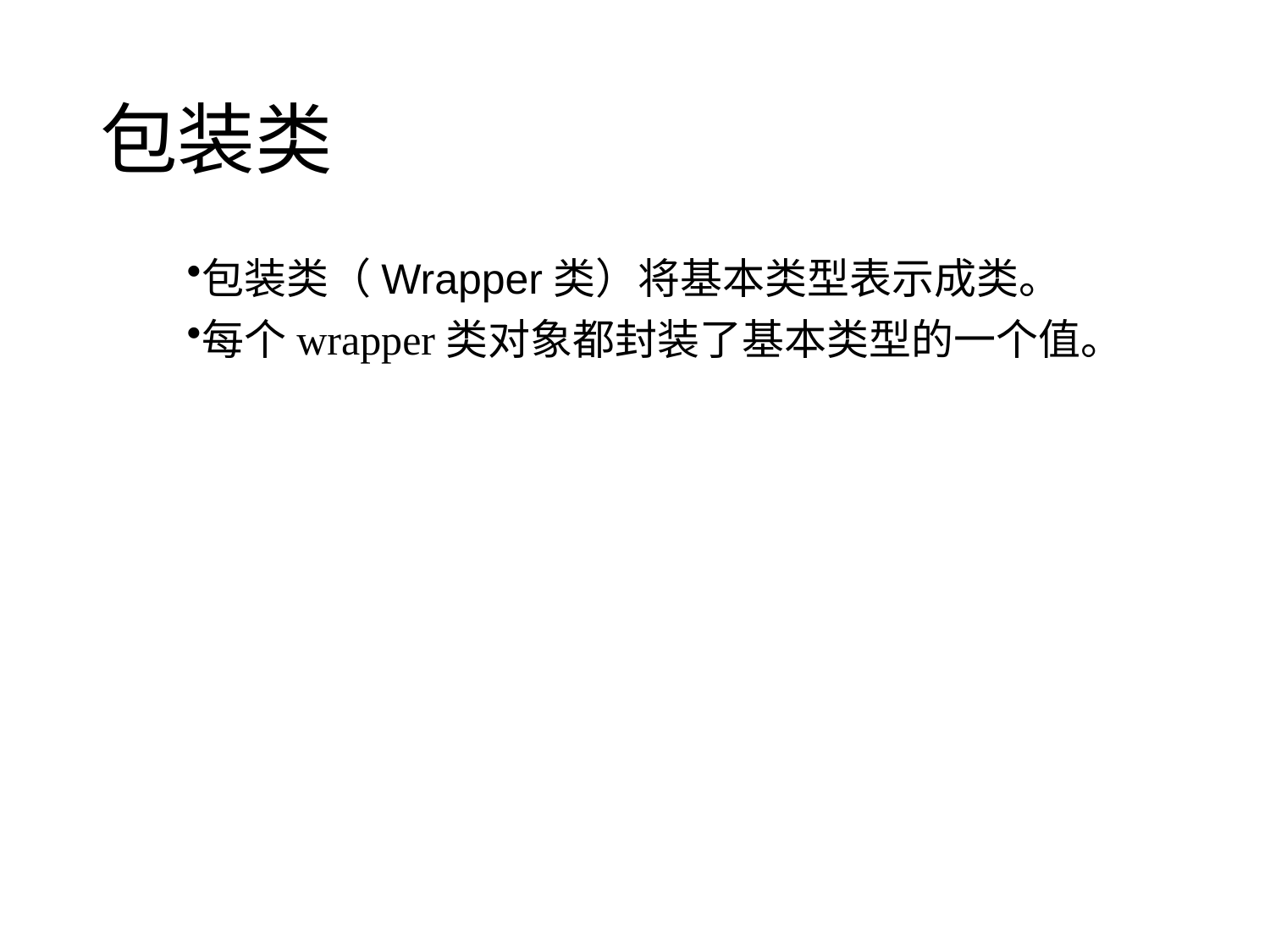

# 包装类
包装类（Wrapper类）将基本类型表示成类。
每个wrapper类对象都封装了基本类型的一个值。